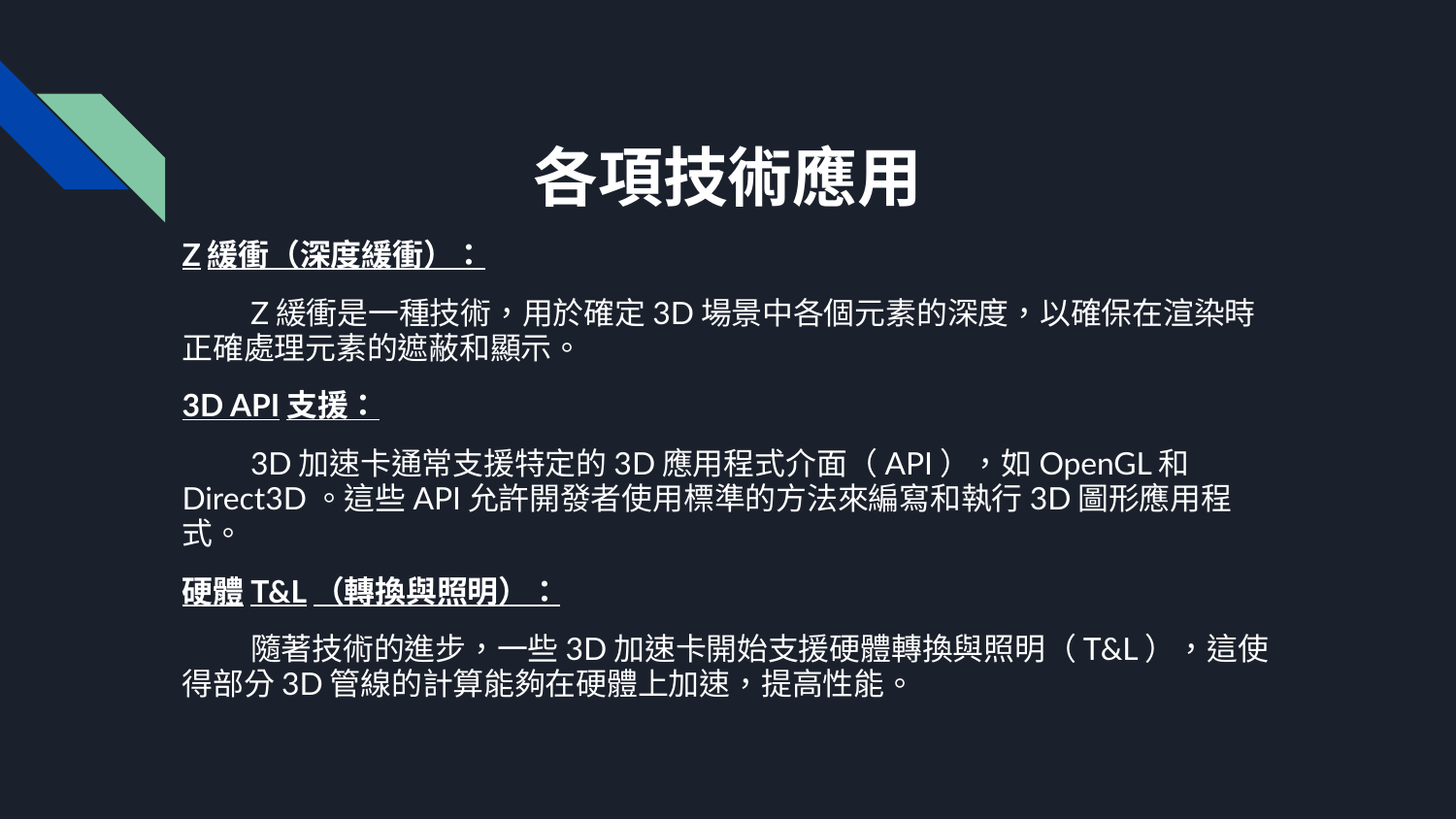

# 各項技術應用
Z緩衝（深度緩衝）：
Z緩衝是一種技術，用於確定3D場景中各個元素的深度，以確保在渲染時正確處理元素的遮蔽和顯示。
3D API支援：
3D加速卡通常支援特定的3D應用程式介面（API），如OpenGL和Direct3D。這些API允許開發者使用標準的方法來編寫和執行3D圖形應用程式。
硬體T&L（轉換與照明）：
隨著技術的進步，一些3D加速卡開始支援硬體轉換與照明（T&L），這使得部分3D管線的計算能夠在硬體上加速，提高性能。